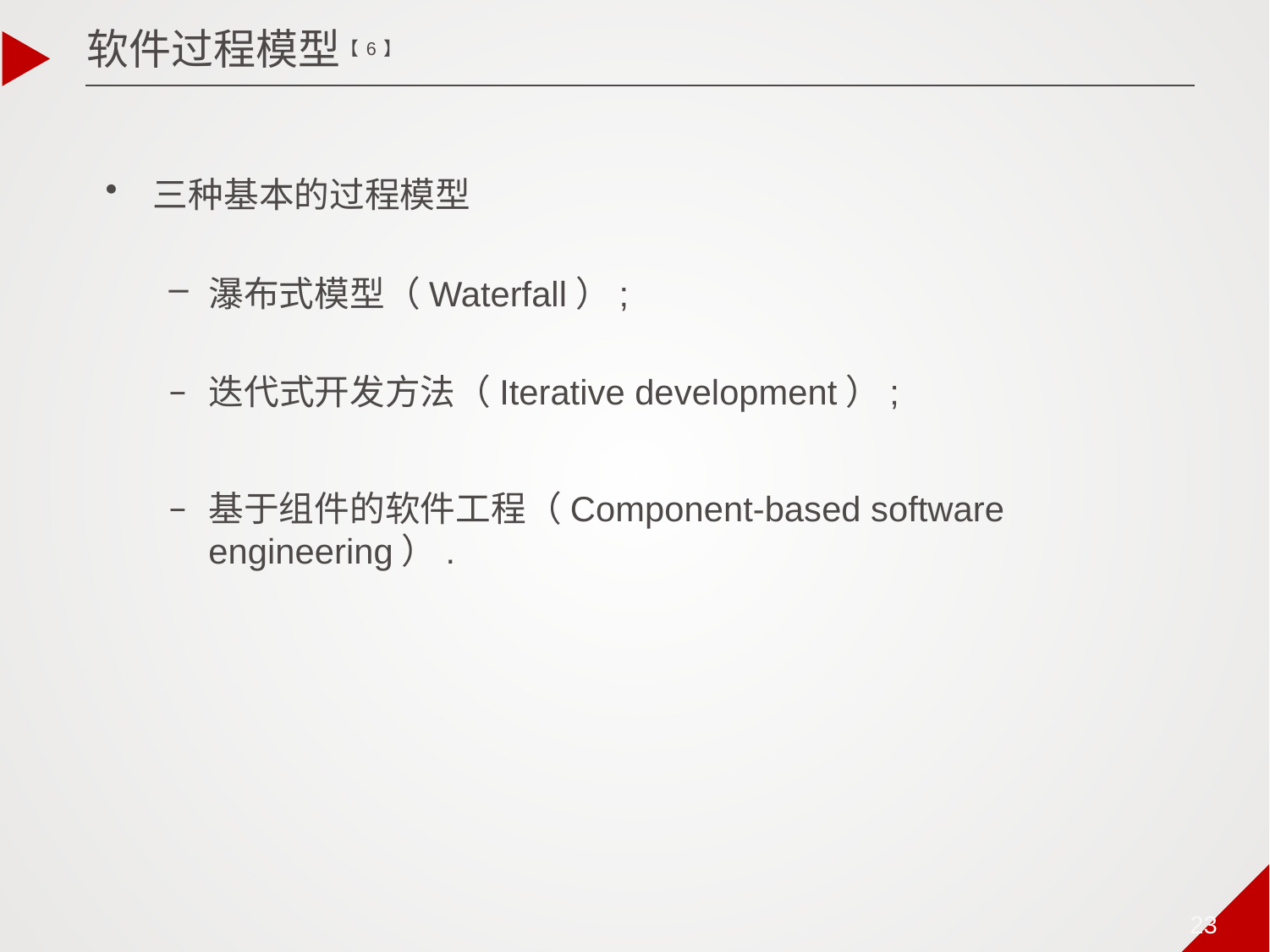

软件过程模型【6】

三种基本的过程模型

瀑布式模型（Waterfall）;

迭代式开发方法（Iterative development）;

基于组件的软件工程（Component-based software engineering）.